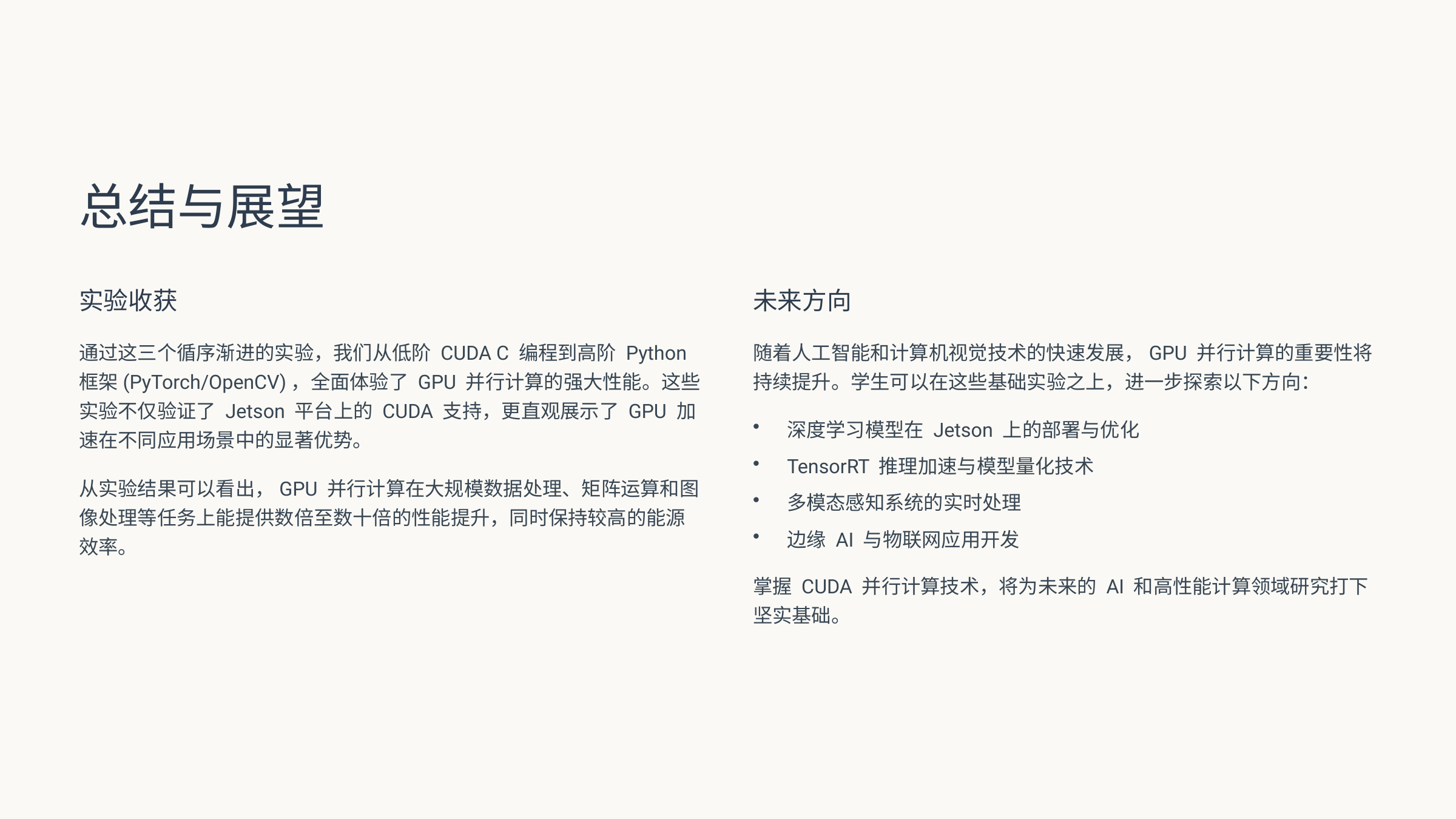

总结与展望
实验收获
未来方向
通过这三个循序渐进的实验，我们从低阶 CUDA C 编程到高阶 Python 框架(PyTorch/OpenCV)，全面体验了 GPU 并行计算的强大性能。这些实验不仅验证了 Jetson 平台上的 CUDA 支持，更直观展示了 GPU 加速在不同应用场景中的显著优势。
随着人工智能和计算机视觉技术的快速发展，GPU 并行计算的重要性将持续提升。学生可以在这些基础实验之上，进一步探索以下方向：
深度学习模型在 Jetson 上的部署与优化
TensorRT 推理加速与模型量化技术
从实验结果可以看出，GPU 并行计算在大规模数据处理、矩阵运算和图像处理等任务上能提供数倍至数十倍的性能提升，同时保持较高的能源效率。
多模态感知系统的实时处理
边缘 AI 与物联网应用开发
掌握 CUDA 并行计算技术，将为未来的 AI 和高性能计算领域研究打下坚实基础。